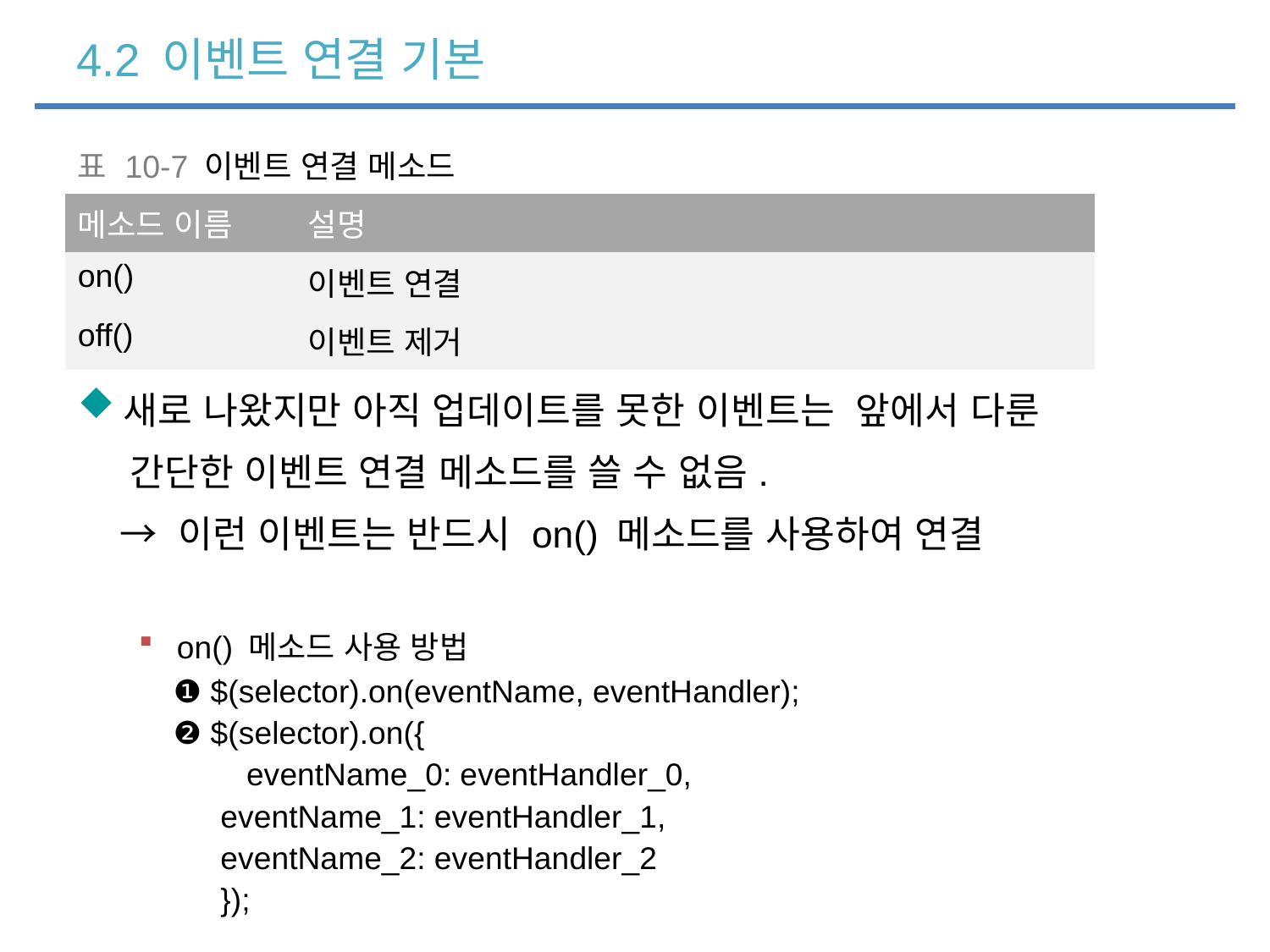

# 4.2 이벤트 연결 기본

새로 나왔지만 아직 업데이트를 못한 이벤트는  앞에서 다룬
    간단한 이벤트 연결 메소드를 쓸 수 없음.
    → 이런 이벤트는 반드시 on() 메소드를 사용하여 연결

on() 메소드 사용 방법
    ❶ $(selector).on(eventName, eventHandler);
    ❷ $(selector).on({
	        eventName_0: eventHandler_0,
		     eventName_1: eventHandler_1,
		     eventName_2: eventHandler_2
	     });
| 표 10-7 이벤트 연결 메소드 |
| --- |
| 메소드 이름 | 설명 |
| --- | --- |
| on() | 이벤트 연결 |
| off() | 이벤트 제거 |